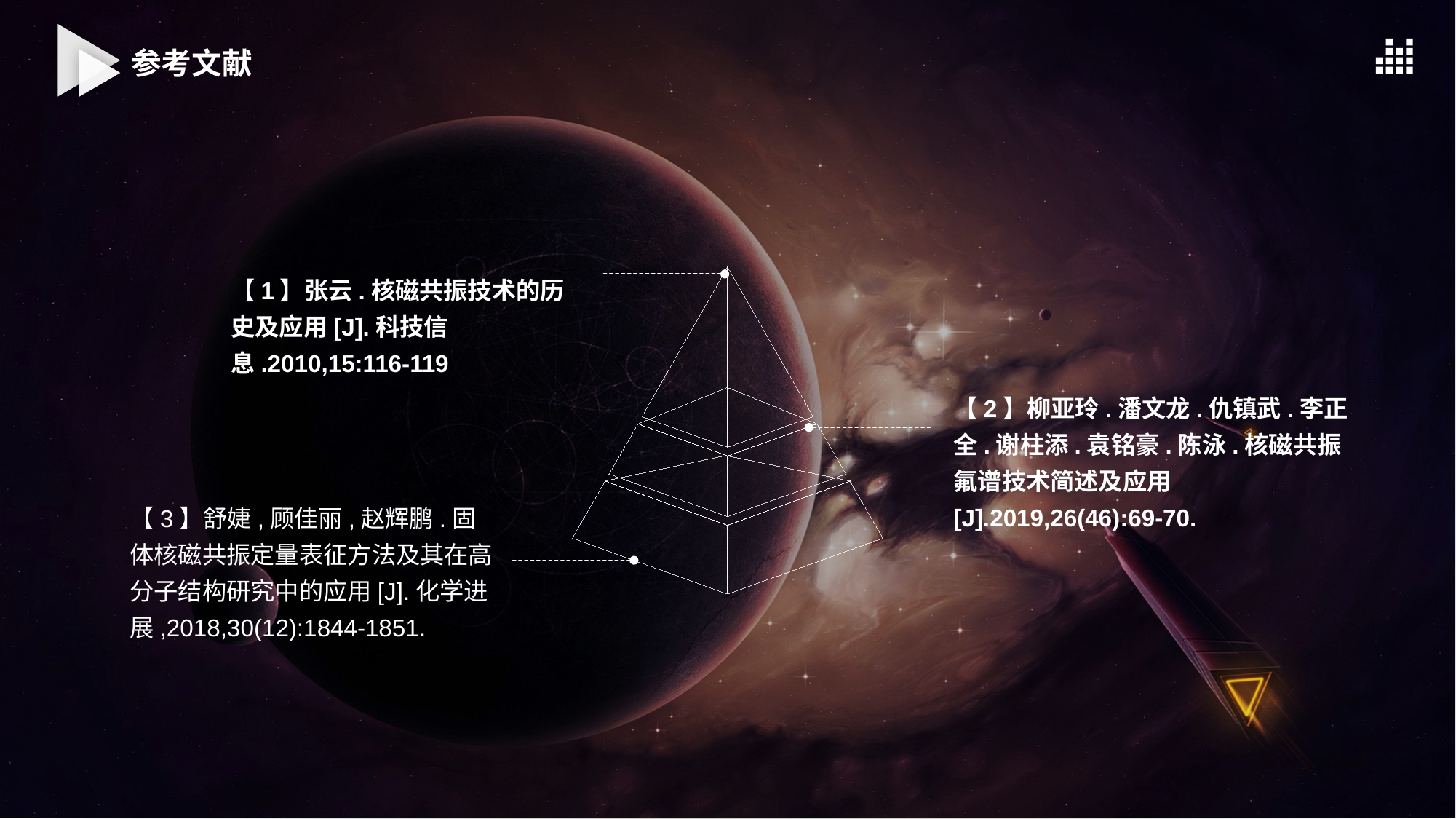

参考文献

【1】张云.核磁共振技术的历史及应用[J].科技信息.2010,15:116-119

【2】柳亚玲.潘文龙.仇镇武.李正全.谢柱添.袁铭豪.陈泳.核磁共振氟谱技术简述及应用[J].2019,26(46):69-70.

【3】舒婕,顾佳丽,赵辉鹏.固体核磁共振定量表征方法及其在高分子结构研究中的应用[J].化学进展,2018,30(12):1844-1851.